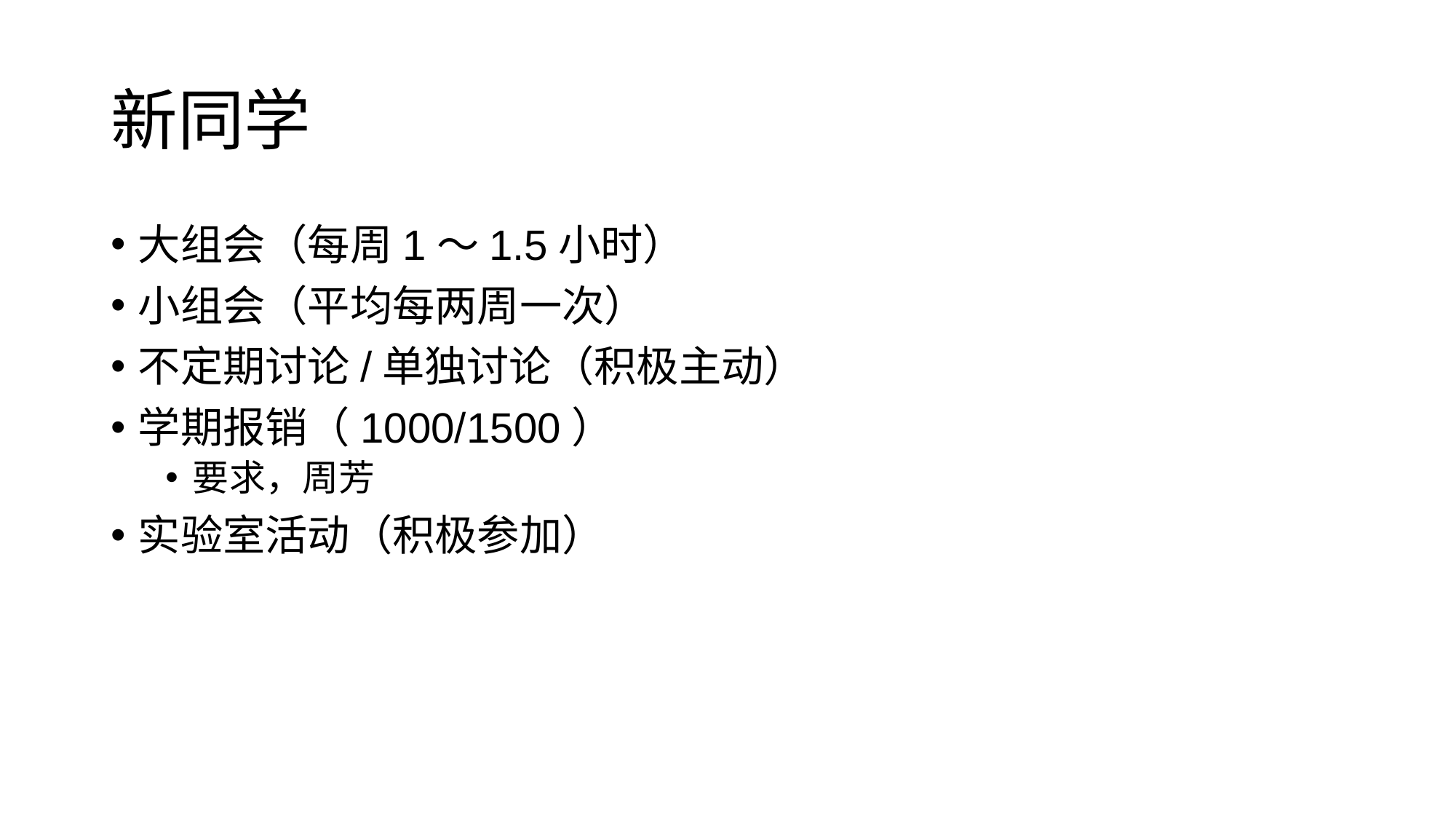

# 新同学
大组会（每周1～1.5小时）
小组会（平均每两周一次）
不定期讨论/单独讨论（积极主动）
学期报销（1000/1500）
要求，周芳
实验室活动（积极参加）